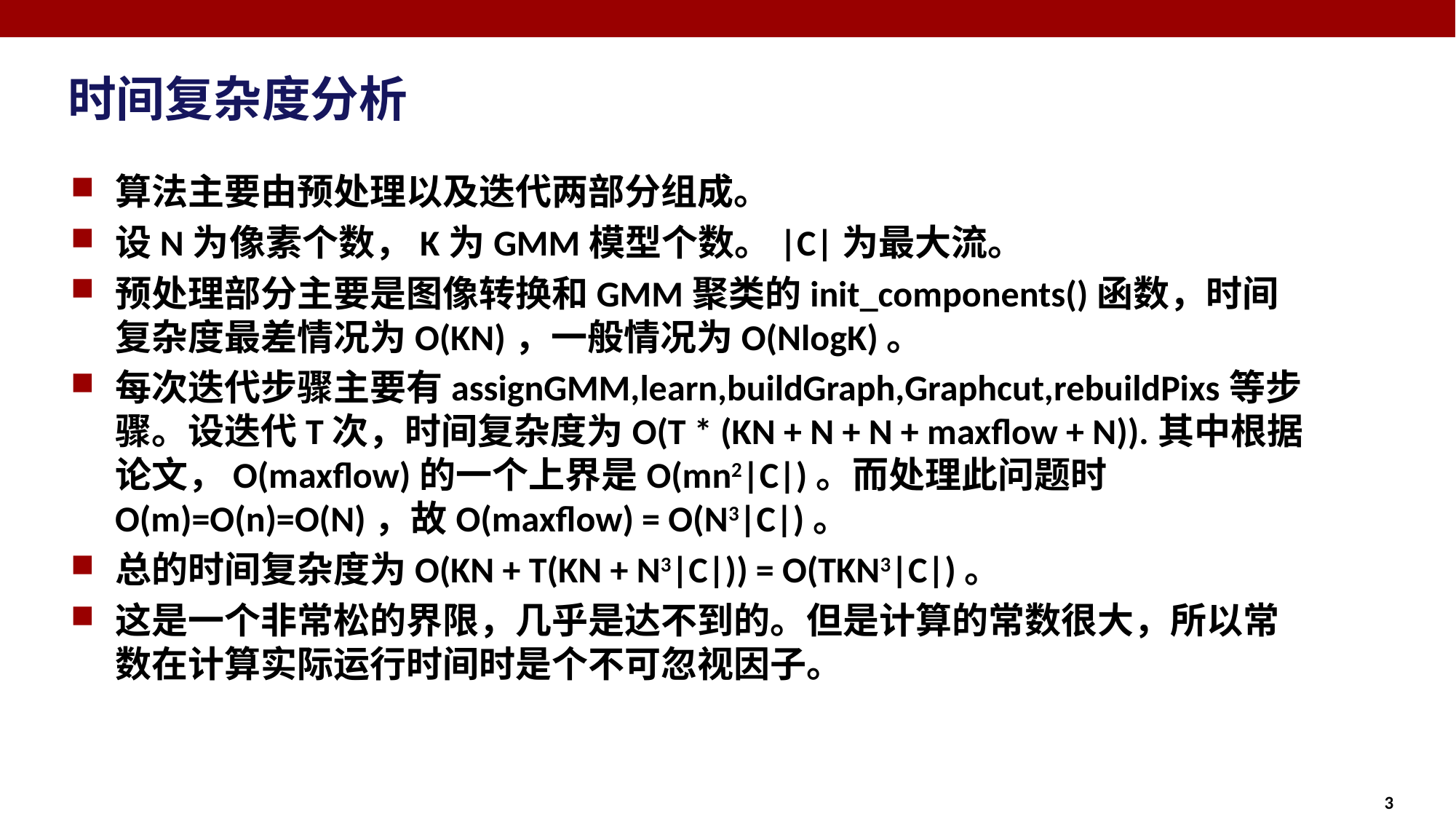

# 时间复杂度分析
算法主要由预处理以及迭代两部分组成。
设N为像素个数，K为GMM模型个数。|C|为最大流。
预处理部分主要是图像转换和GMM聚类的init_components()函数，时间复杂度最差情况为O(KN)，一般情况为O(NlogK)。
每次迭代步骤主要有assignGMM,learn,buildGraph,Graphcut,rebuildPixs等步骤。设迭代T次，时间复杂度为O(T * (KN + N + N + maxflow + N)).其中根据论文，O(maxflow)的一个上界是O(mn2|C|)。而处理此问题时O(m)=O(n)=O(N)，故O(maxflow) = O(N3|C|)。
总的时间复杂度为O(KN + T(KN + N3|C|)) = O(TKN3|C|)。
这是一个非常松的界限，几乎是达不到的。但是计算的常数很大，所以常数在计算实际运行时间时是个不可忽视因子。